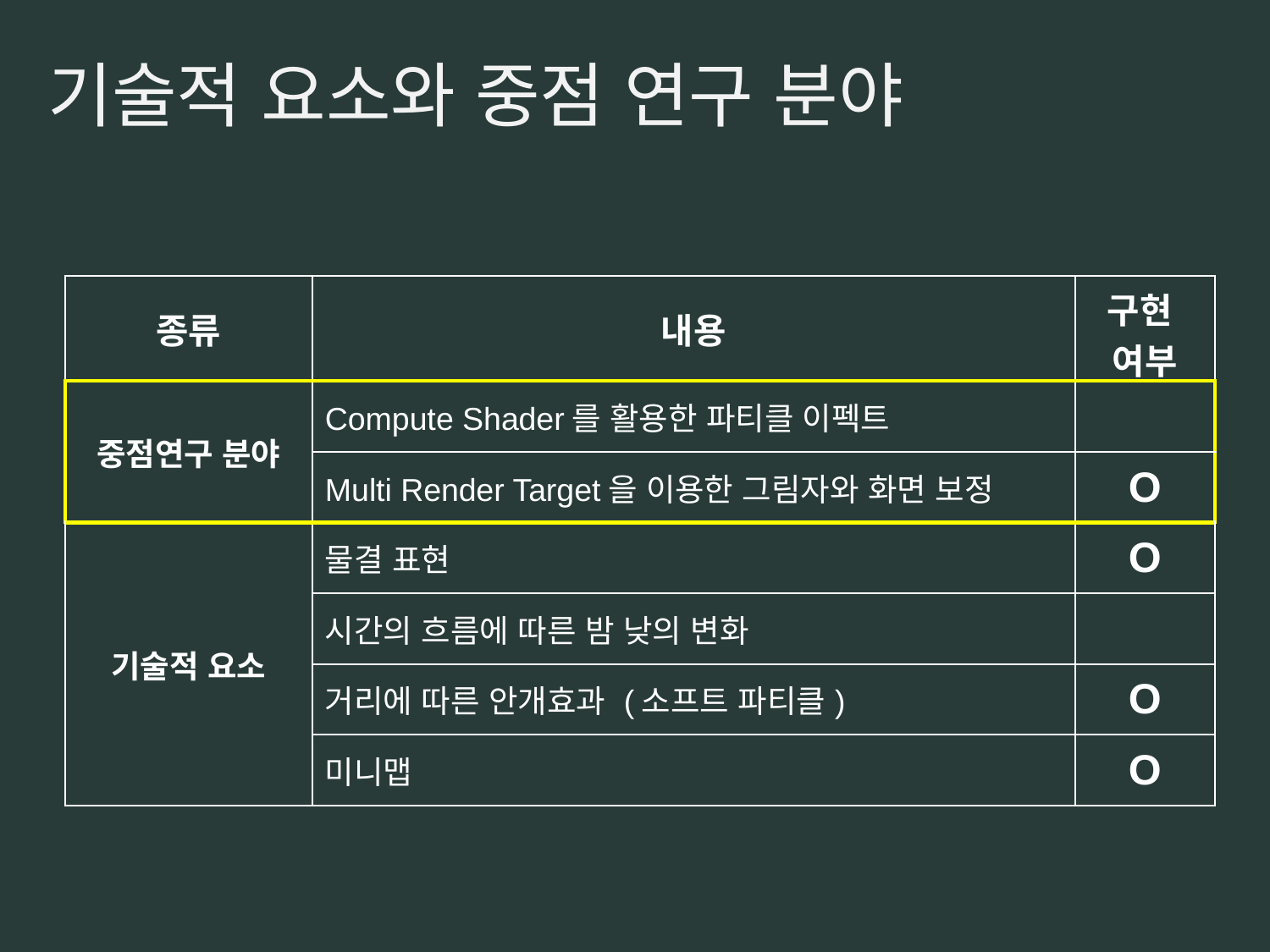

기술적 요소와 중점 연구 분야
| 종류 | 내용 | 구현 여부 |
| --- | --- | --- |
| 중점연구 분야 | Compute Shader를 활용한 파티클 이펙트 |  |
|  | Multi Render Target을 이용한 그림자와 화면 보정 | O |
| 기술적 요소 | 물결 표현 | O |
|  | 시간의 흐름에 따른 밤 낮의 변화 |  |
|  | 거리에 따른 안개효과 (소프트 파티클) | O |
|  | 미니맵 | O |